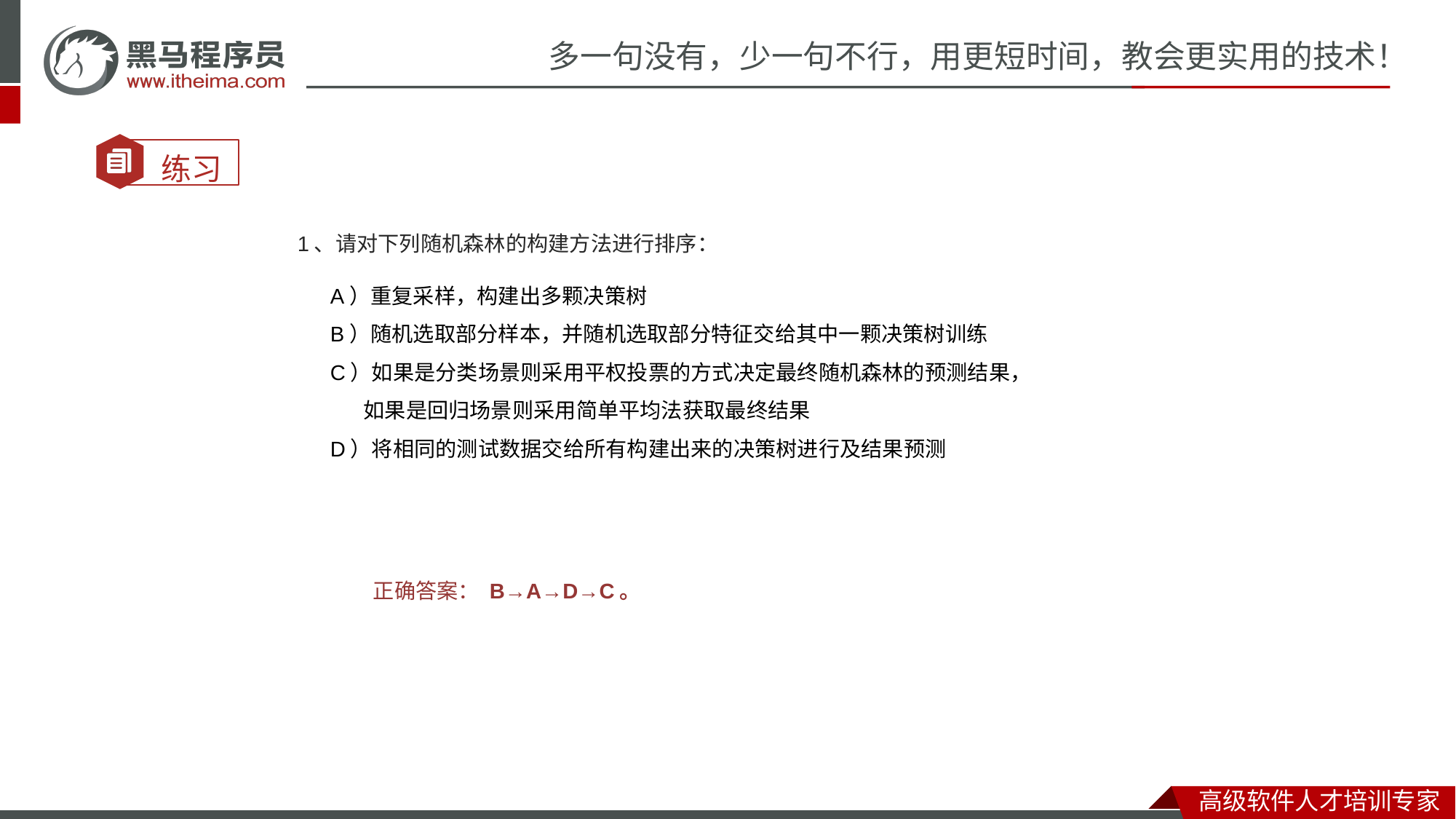

1、请对下列随机森林的构建方法进行排序：
A）重复采样，构建出多颗决策树
B）随机选取部分样本，并随机选取部分特征交给其中一颗决策树训练
C）如果是分类场景则采用平权投票的方式决定最终随机森林的预测结果，
      如果是回归场景则采用简单平均法获取最终结果
D）将相同的测试数据交给所有构建出来的决策树进行及结果预测
正确答案： B→A→D→C。